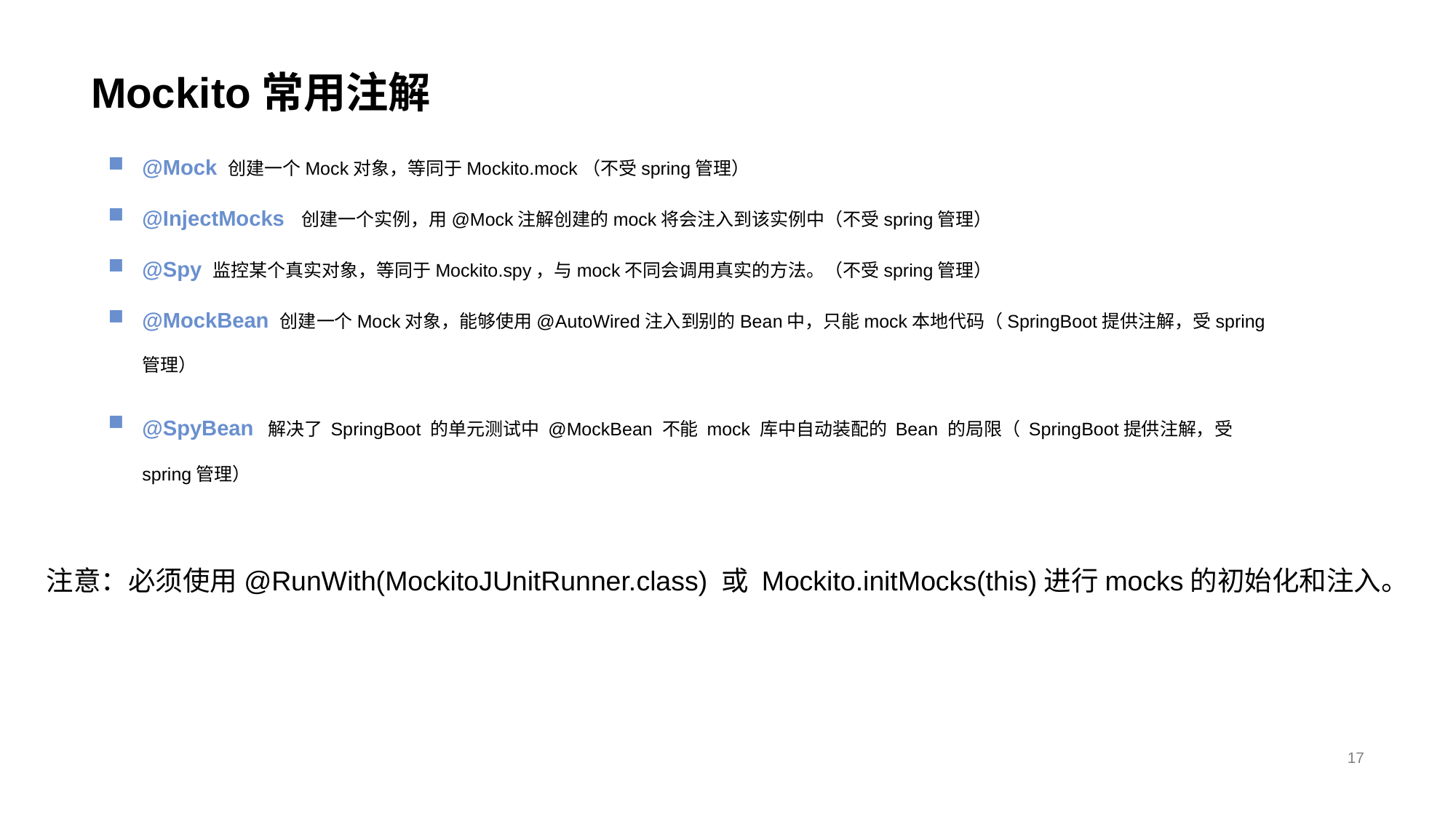

# Mockito常用注解
@Mock 创建一个Mock对象，等同于Mockito.mock（不受spring管理）
@InjectMocks  创建一个实例，用@Mock注解创建的mock将会注入到该实例中（不受spring管理）
@Spy 监控某个真实对象，等同于Mockito.spy，与mock不同会调用真实的方法。（不受spring管理）
@MockBean 创建一个Mock对象，能够使用@AutoWired注入到别的Bean中，只能mock本地代码（SpringBoot提供注解，受spring管理）
@SpyBean 解决了 SpringBoot 的单元测试中 @MockBean 不能 mock 库中自动装配的 Bean 的局限（ SpringBoot提供注解，受spring管理）

注意：必须使用@RunWith(MockitoJUnitRunner.class) 或 Mockito.initMocks(this)进行mocks的初始化和注入。
17